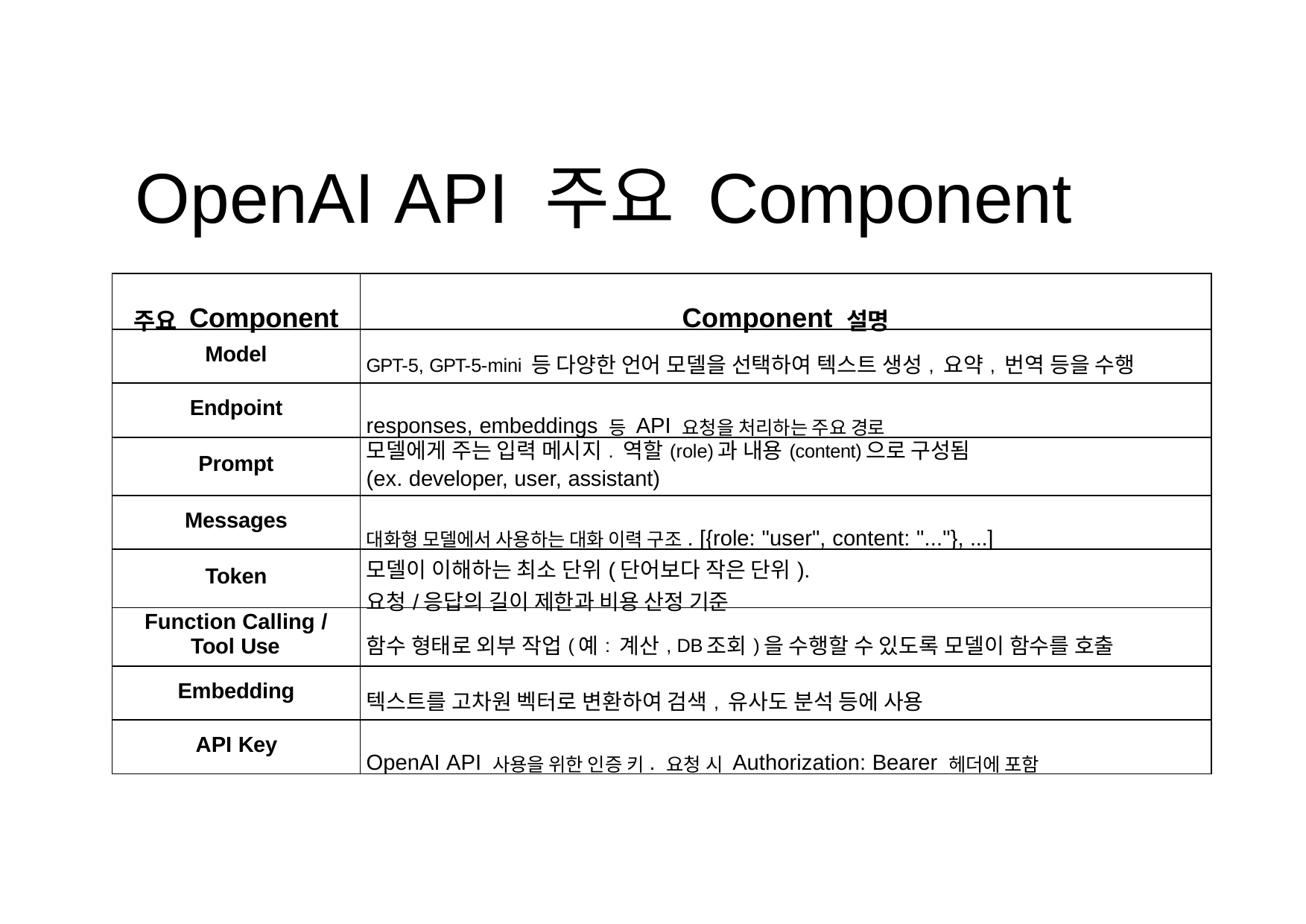

# OpenAI API 주요 Component
| 주요 Component | Component 설명 |
| --- | --- |
| Model | GPT-5, GPT-5-mini 등 다양한 언어 모델을 선택하여 텍스트 생성, 요약, 번역 등을 수행 |
| Endpoint | responses, embeddings 등 API 요청을 처리하는 주요 경로 |
| Prompt | 모델에게 주는 입력 메시지. 역할(role)과 내용(content)으로 구성됨 (ex. developer, user, assistant) |
| Messages | 대화형 모델에서 사용하는 대화 이력 구조. [{role: "user", content: "..."}, ...] |
| Token | 모델이 이해하는 최소 단위(단어보다 작은 단위). 요청/응답의 길이 제한과 비용 산정 기준 |
| Function Calling / Tool Use | 함수 형태로 외부 작업(예: 계산, DB조회)을 수행할 수 있도록 모델이 함수를 호출 |
| Embedding | 텍스트를 고차원 벡터로 변환하여 검색, 유사도 분석 등에 사용 |
| API Key | OpenAI API 사용을 위한 인증 키. 요청 시 Authorization: Bearer 헤더에 포함 |